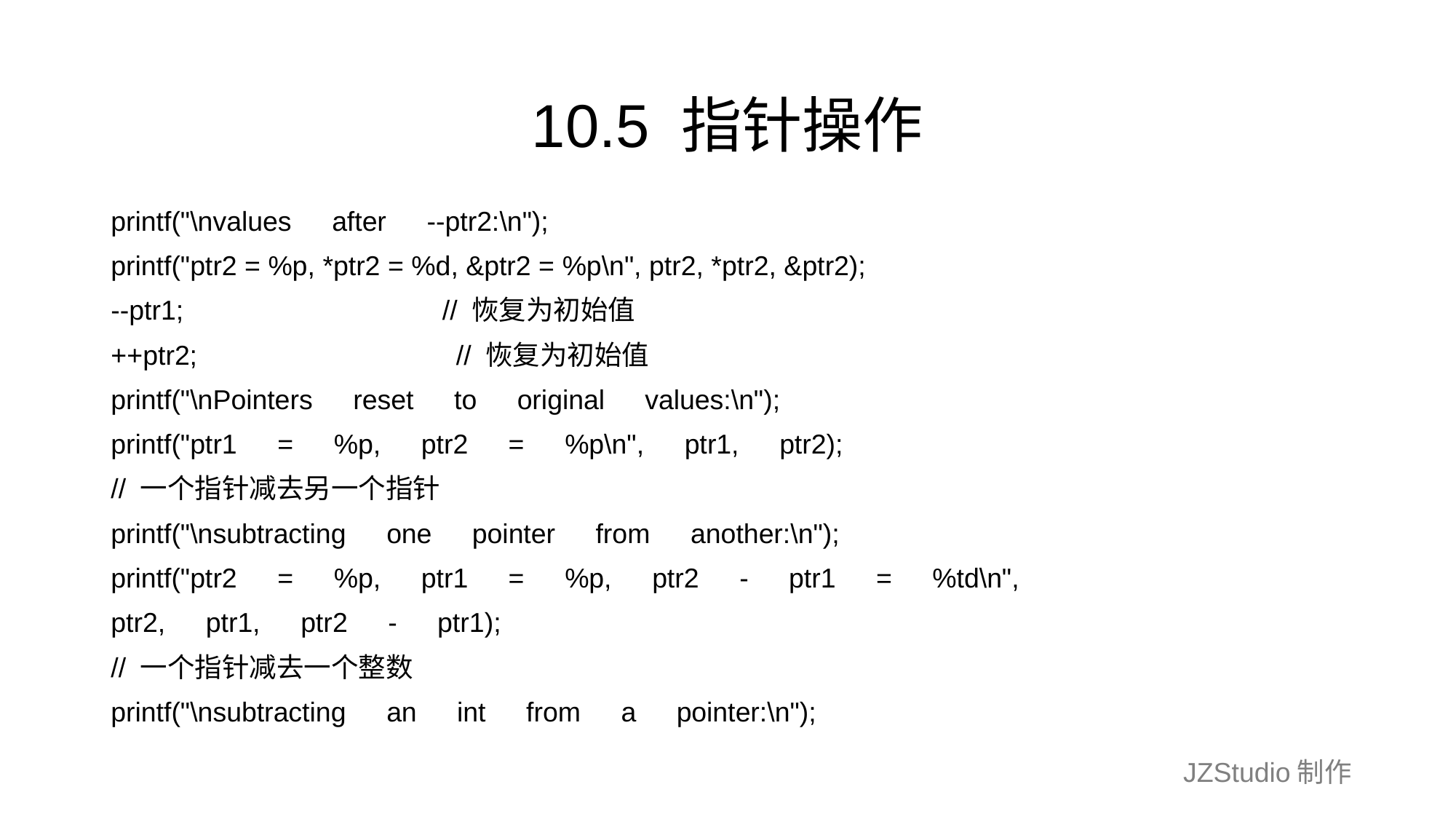

# 10.5 指针操作
printf("\nvalues　after　--ptr2:\n");
printf("ptr2 = %p, *ptr2 = %d, &ptr2 = %p\n", ptr2, *ptr2, &ptr2);
--ptr1;　　　　　　　　　// 恢复为初始值
++ptr2;　　　　　　　　　// 恢复为初始值
printf("\nPointers　reset　to　original　values:\n");
printf("ptr1　=　%p,　ptr2　=　%p\n",　ptr1,　ptr2);
// 一个指针减去另一个指针
printf("\nsubtracting　one　pointer　from　another:\n");
printf("ptr2　=　%p,　ptr1　=　%p,　ptr2　-　ptr1　=　%td\n",
ptr2,　ptr1,　ptr2　-　ptr1);
// 一个指针减去一个整数
printf("\nsubtracting　an　int　from　a　pointer:\n");